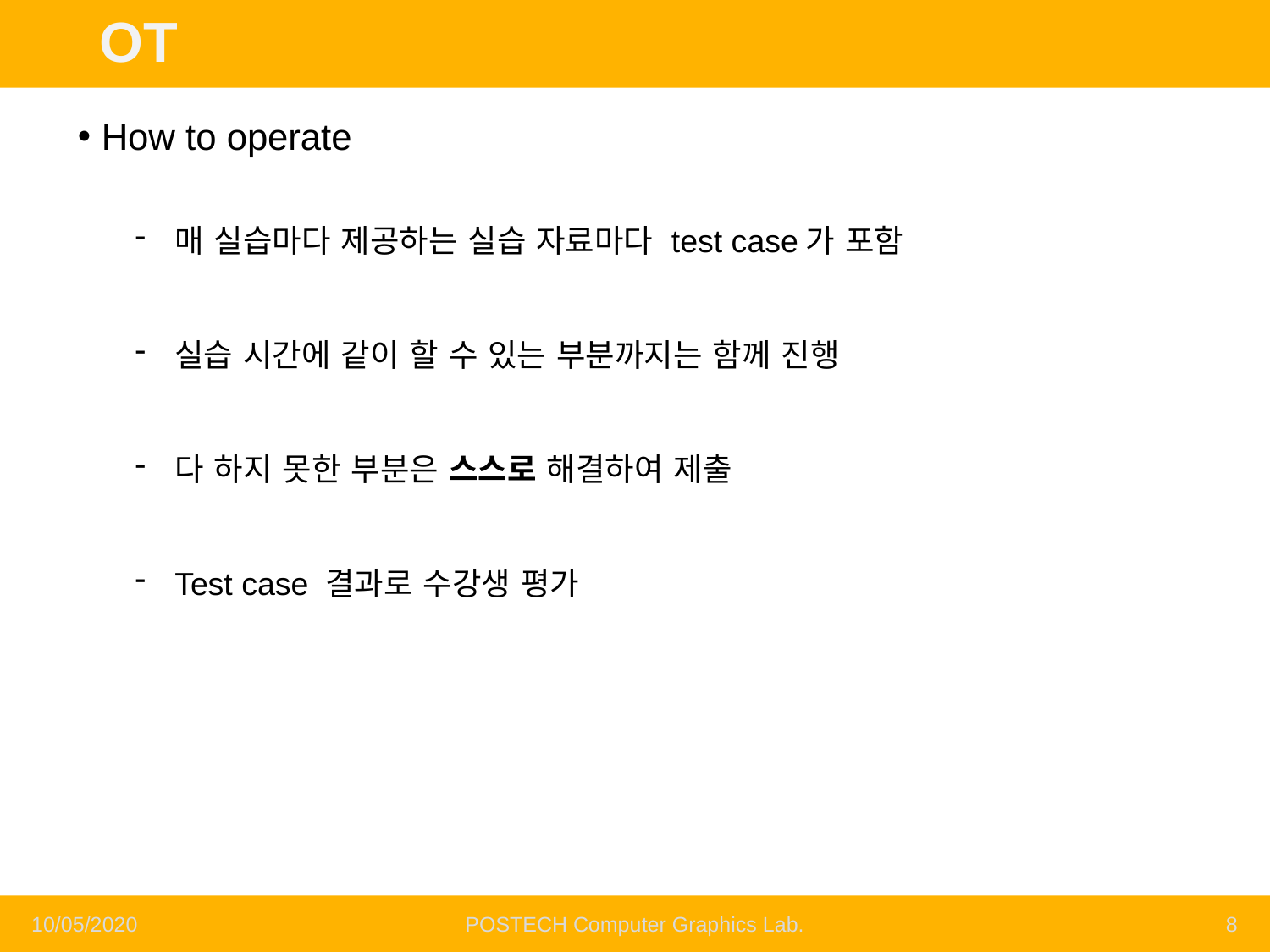

OT
How to operate
매 실습마다 제공하는 실습 자료마다 test case가 포함

실습 시간에 같이 할 수 있는 부분까지는 함께 진행

다 하지 못한 부분은 스스로 해결하여 제출

Test case 결과로 수강생 평가
10/05/2020
POSTECH Computer Graphics Lab.
8